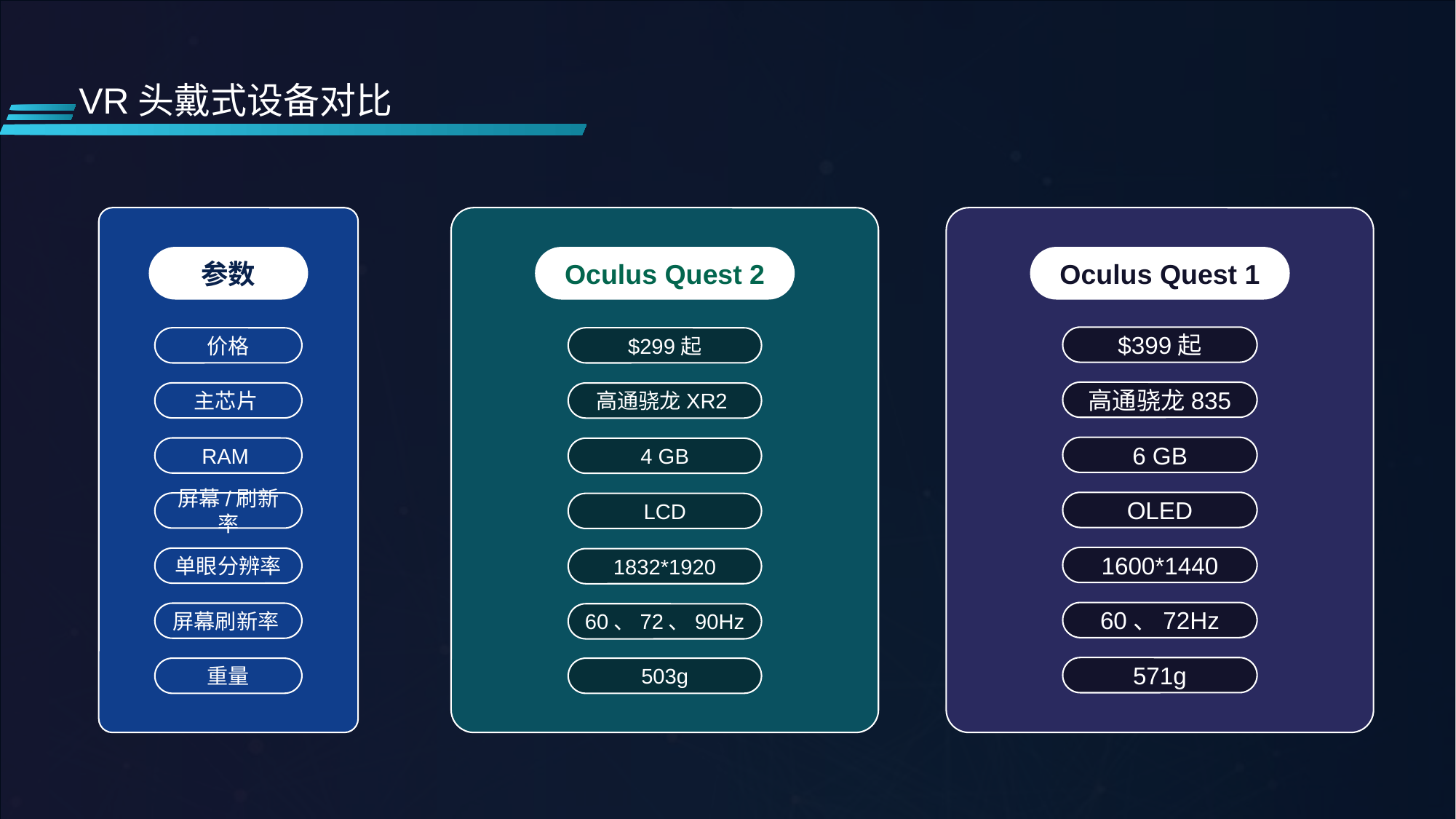

VR头戴式设备对比

参数
Oculus Quest 2
Oculus Quest 1
$399起
价格
$299起
高通骁龙835
主芯片
高通骁龙XR2
6 GB
RAM
4 GB
OLED
屏幕/刷新率
LCD
1600*1440
单眼分辨率
1832*1920
60、72Hz
屏幕刷新率
60、72、90Hz
571g
重量
503g